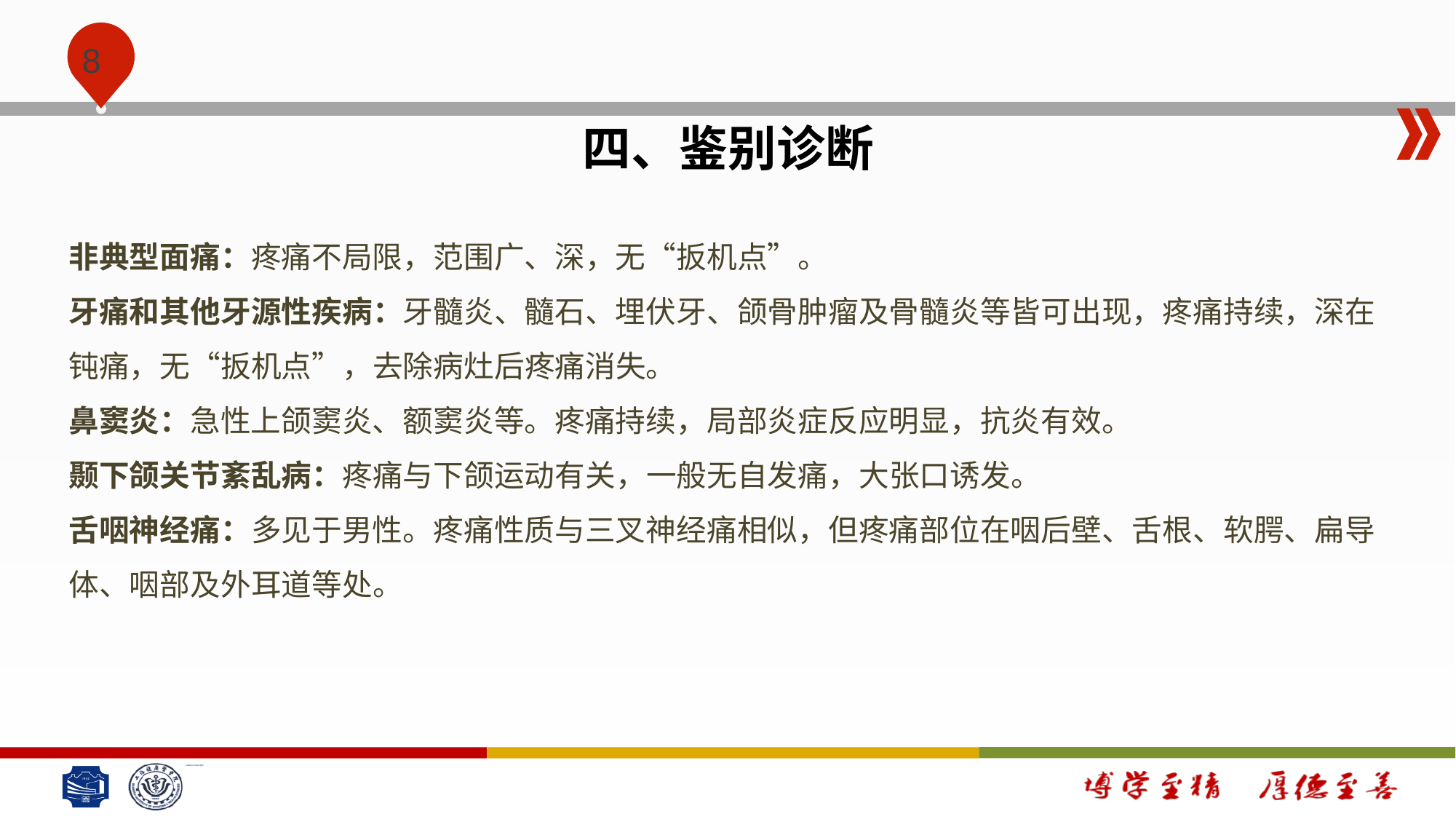

#
四、鉴别诊断
非典型面痛：疼痛不局限，范围广、深，无“扳机点”。
牙痛和其他牙源性疾病：牙髓炎、髓石、埋伏牙、颌骨肿瘤及骨髓炎等皆可出现，疼痛持续，深在钝痛，无“扳机点”，去除病灶后疼痛消失。
鼻窦炎：急性上颌窦炎、额窦炎等。疼痛持续，局部炎症反应明显，抗炎有效。
颞下颌关节紊乱病：疼痛与下颌运动有关，一般无自发痛，大张口诱发。
舌咽神经痛：多见于男性。疼痛性质与三叉神经痛相似，但疼痛部位在咽后壁、舌根、软腭、扁导体、咽部及外耳道等处。